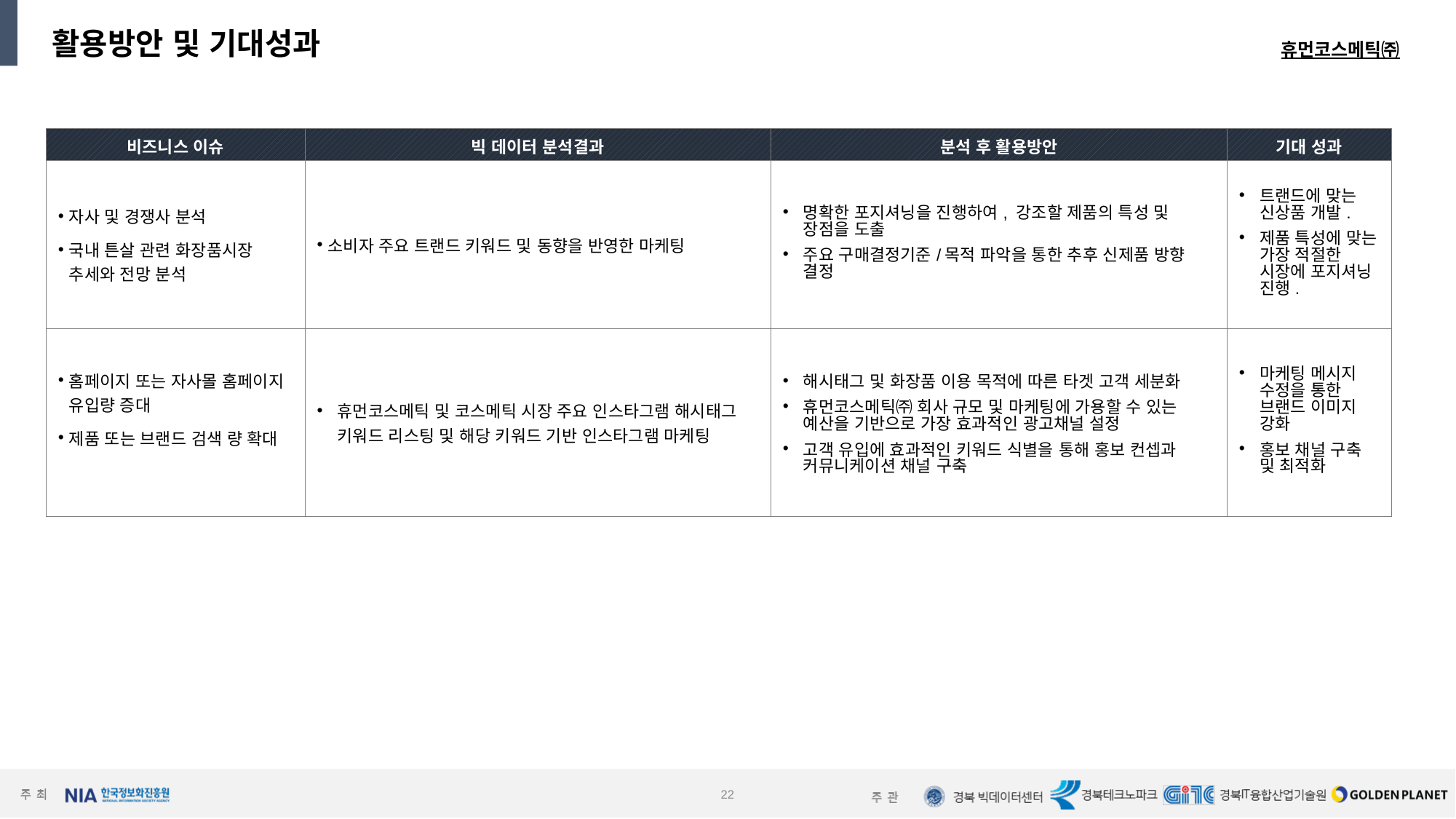

활용방안 및 기대성과
휴먼코스메틱㈜
| 비즈니스 이슈 | 빅 데이터 분석결과 | 분석 후 활용방안 | 기대 성과 |
| --- | --- | --- | --- |
| 자사 및 경쟁사 분석 국내 튼살 관련 화장품시장 추세와 전망 분석 | 소비자 주요 트랜드 키워드 및 동향을 반영한 마케팅 | 명확한 포지셔닝을 진행하여, 강조할 제품의 특성 및 장점을 도출 주요 구매결정기준/목적 파악을 통한 추후 신제품 방향 결정 | 트랜드에 맞는 신상품 개발. 제품 특성에 맞는 가장 적절한 시장에 포지셔닝 진행. |
| 홈페이지 또는 자사몰 홈페이지 유입량 증대 제품 또는 브랜드 검색 량 확대 | 휴먼코스메틱 및 코스메틱 시장 주요 인스타그램 해시태그 키워드 리스팅 및 해당 키워드 기반 인스타그램 마케팅 | 해시태그 및 화장품 이용 목적에 따른 타겟 고객 세분화 휴먼코스메틱㈜ 회사 규모 및 마케팅에 가용할 수 있는 예산을 기반으로 가장 효과적인 광고채널 설정 고객 유입에 효과적인 키워드 식별을 통해 홍보 컨셉과 커뮤니케이션 채널 구축 | 마케팅 메시지 수정을 통한 브랜드 이미지 강화 홍보 채널 구축 및 최적화 |